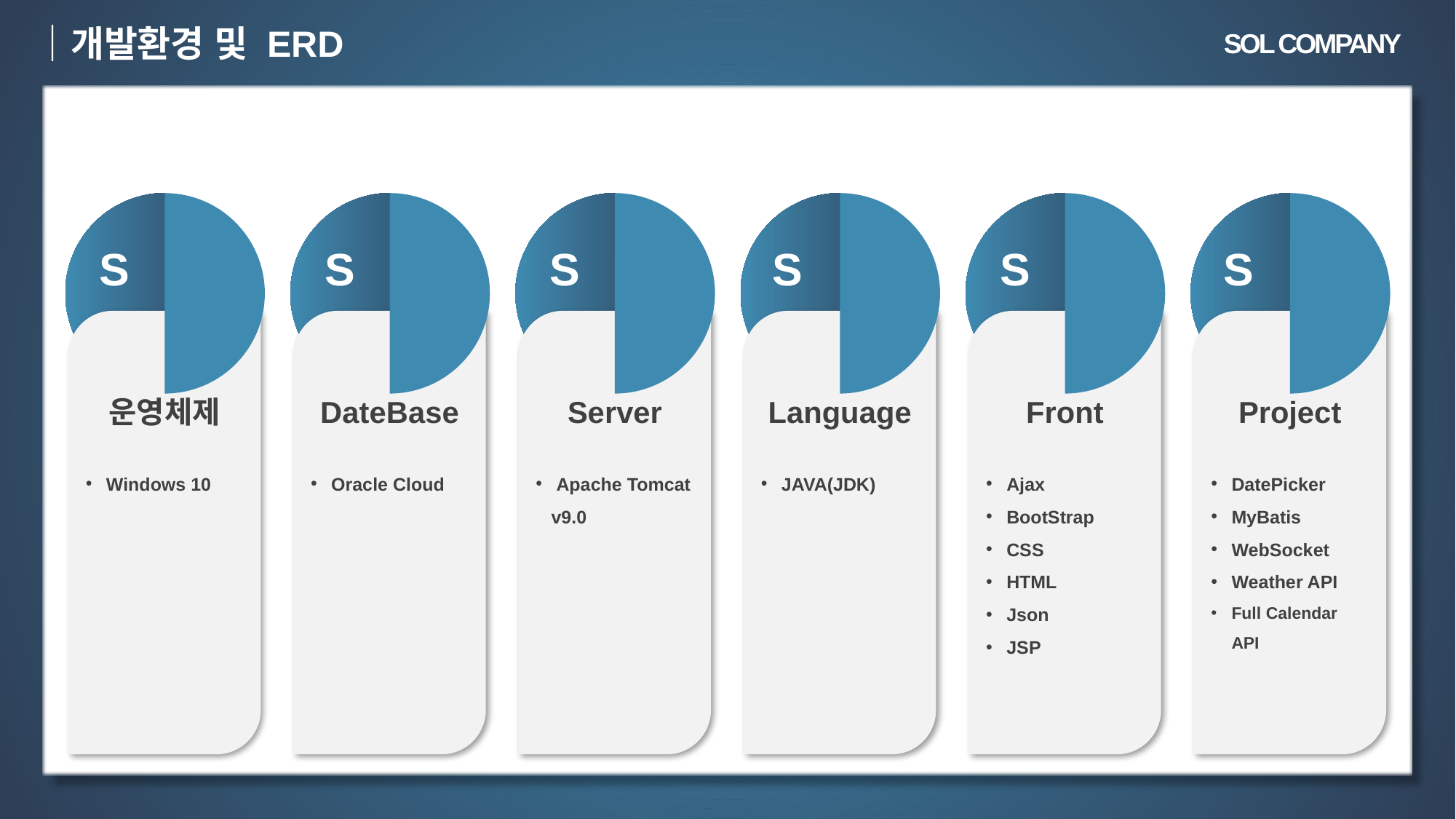

｜개발환경 및 ERD
SOL COMPANY

S

운영체제

Windows 10

S

DateBase

Oracle Cloud

S

Server

Apache Tomcat
   v9.0

S

Language

JAVA(JDK)

S

Front

Ajax
BootStrap
CSS
HTML
Json
JSP

S

Project

DatePicker
MyBatis
WebSocket
Weather API
Full Calendar API